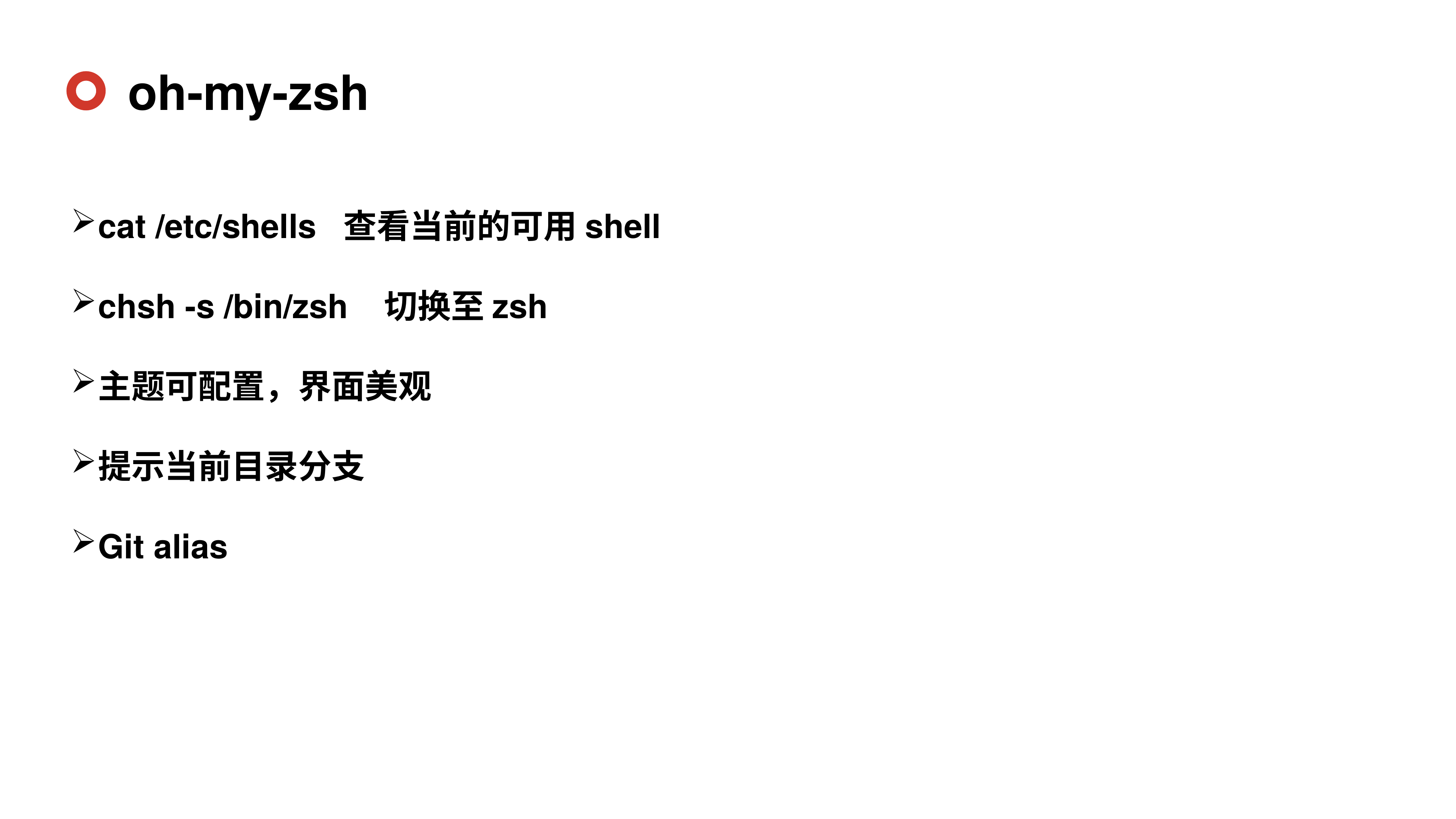

oh-my-zsh

cat /etc/shells  查看当前的可用shell

chsh -s /bin/zsh   切换至zsh

主题可配置，界面美观

提示当前目录分支

Git alias